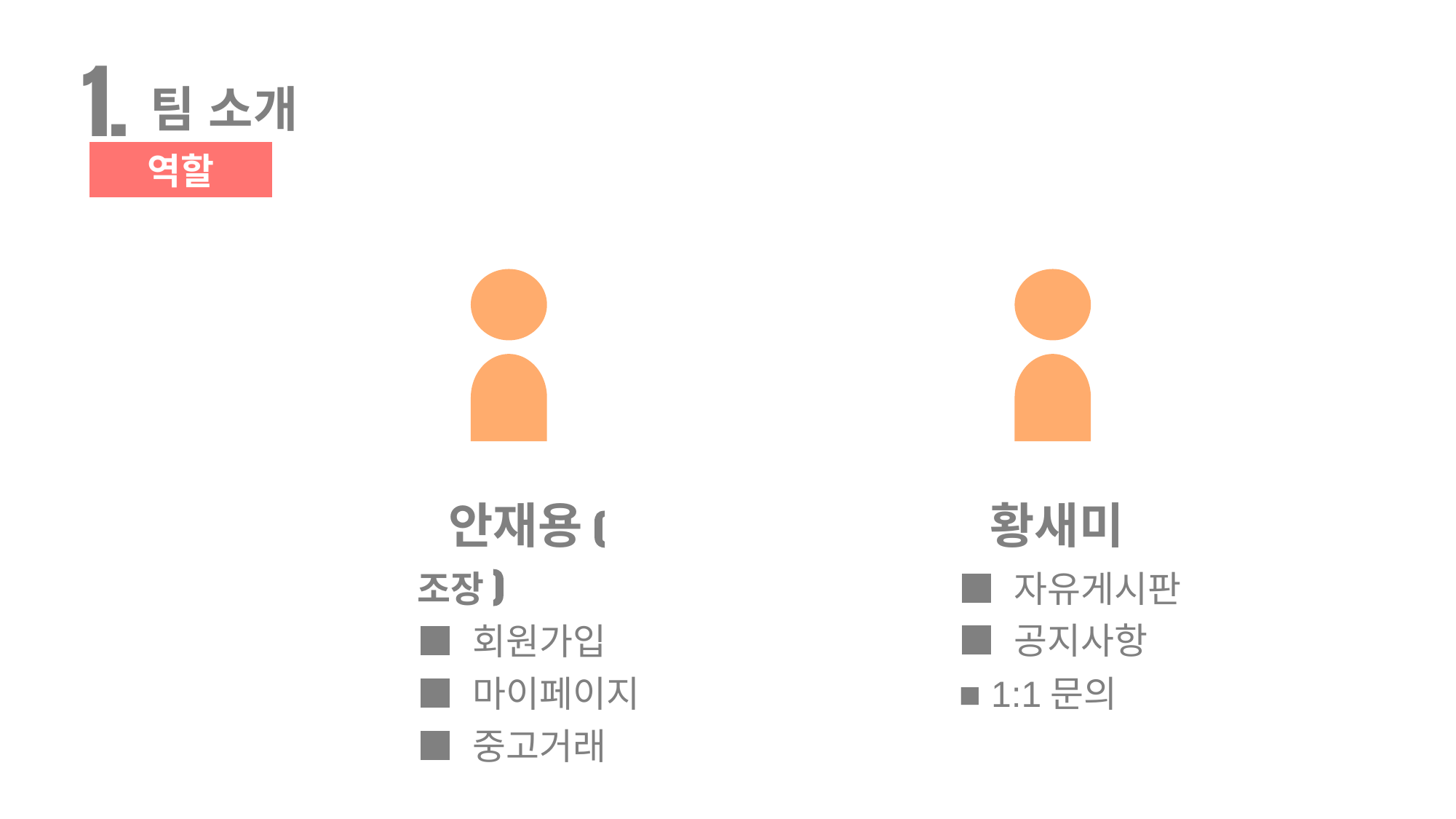

1.
팀 소개
역할

 안재용(조장)
■ 회원가입
■ 마이페이지
■ 중고거래

 황새미
■ 자유게시판
■ 공지사항
■ 1:1문의